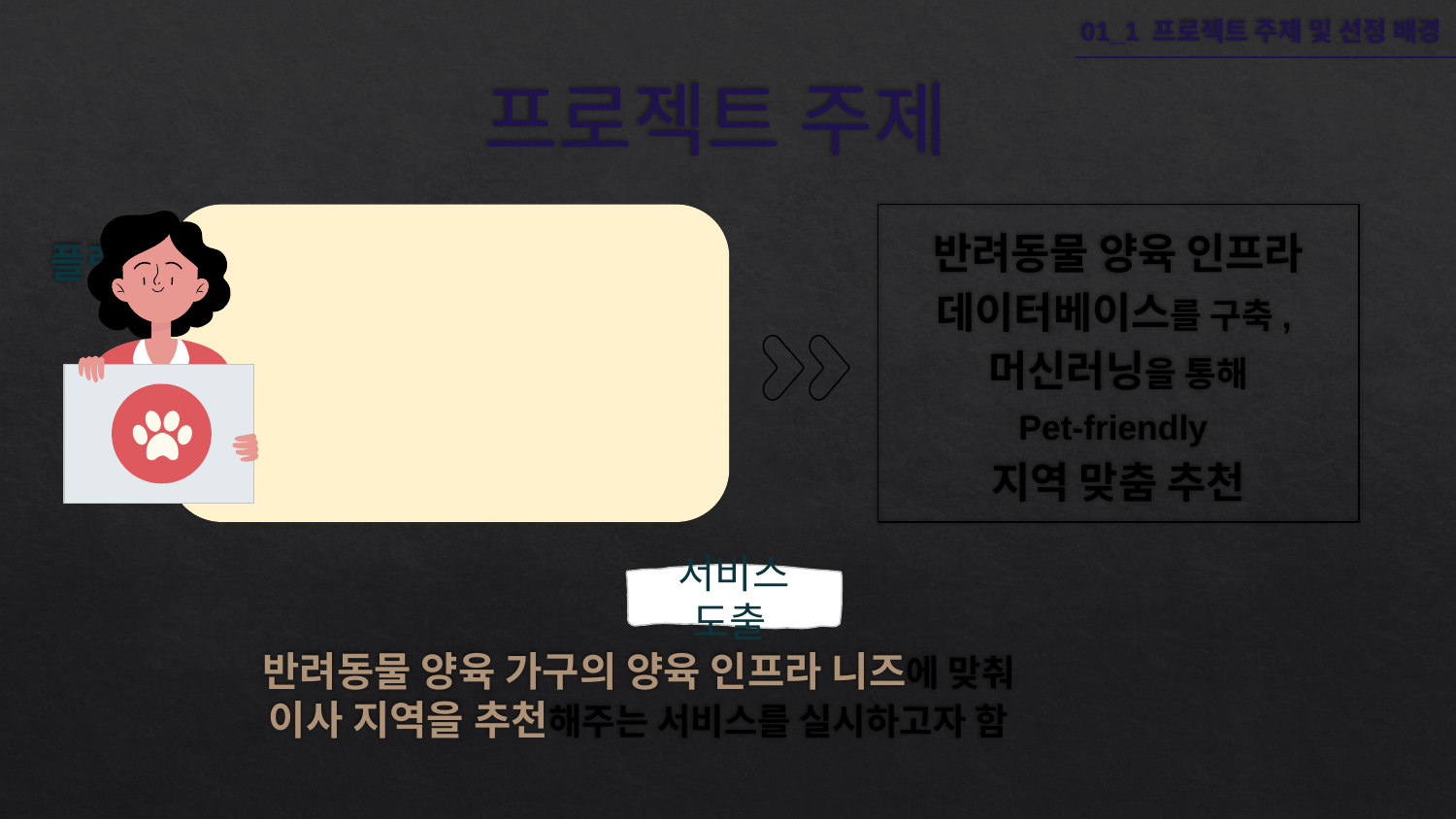

01_1 프로젝트 주제 및 선정 배경
# 프로젝트 주제
반려동물 양육 인프라 데이터베이스를 구축,
머신러닝을 통해
Pet-friendly
지역 맞춤 추천

플랫폼 사용자 니즈 분석

 - 반려동물은 가족 구성원 중 하나

 - 그들과 함께 살기 좋은
   동네로 이사를 가고자 함

서비스 도출
반려동물 양육 가구의 양육 인프라 니즈에 맞춰
이사 지역을 추천해주는 서비스를 실시하고자 함